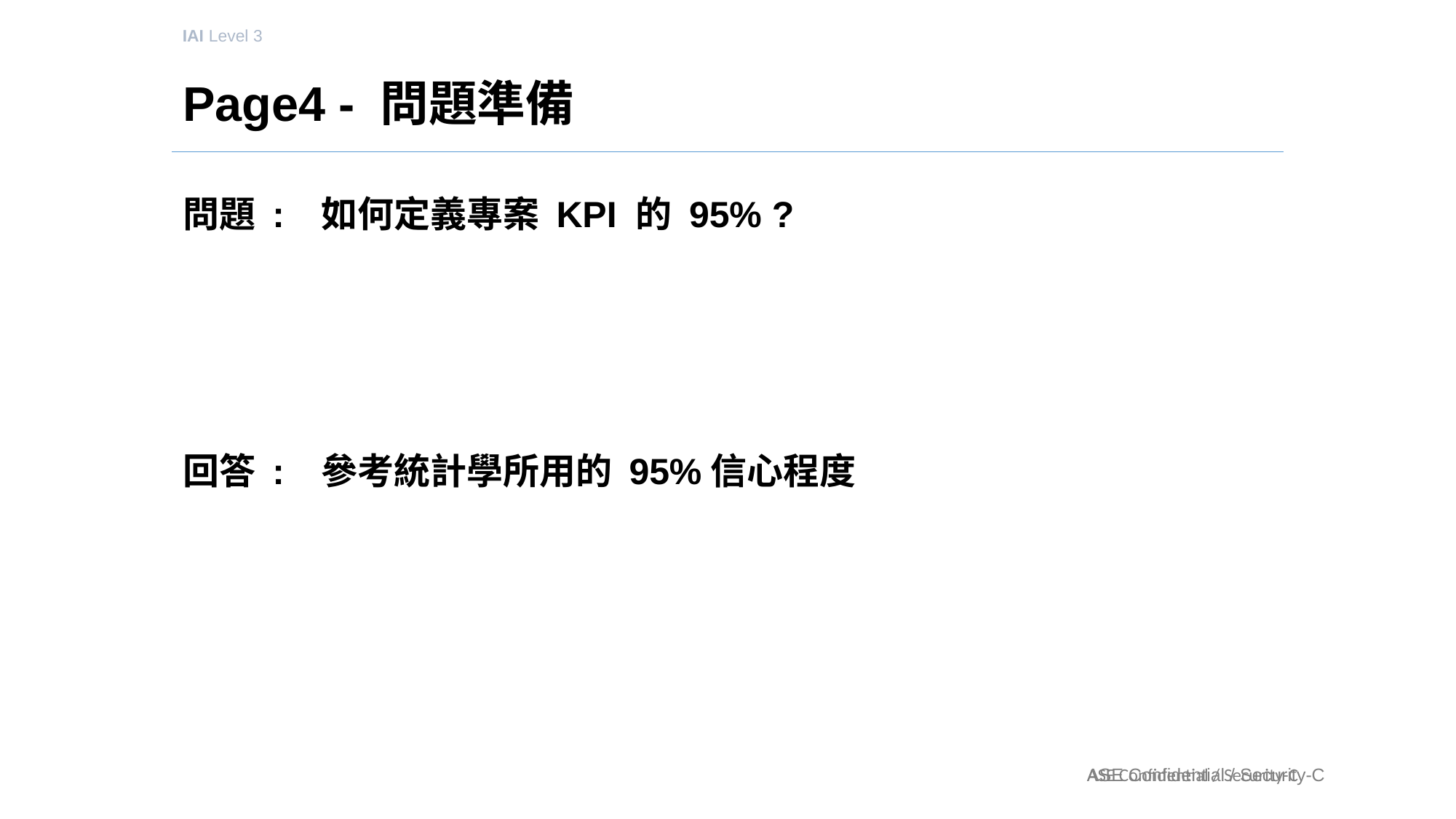

# Page4 - 問題準備
如何定義專案 KPI 的 95% ?

參考統計學所用的 95%信心程度